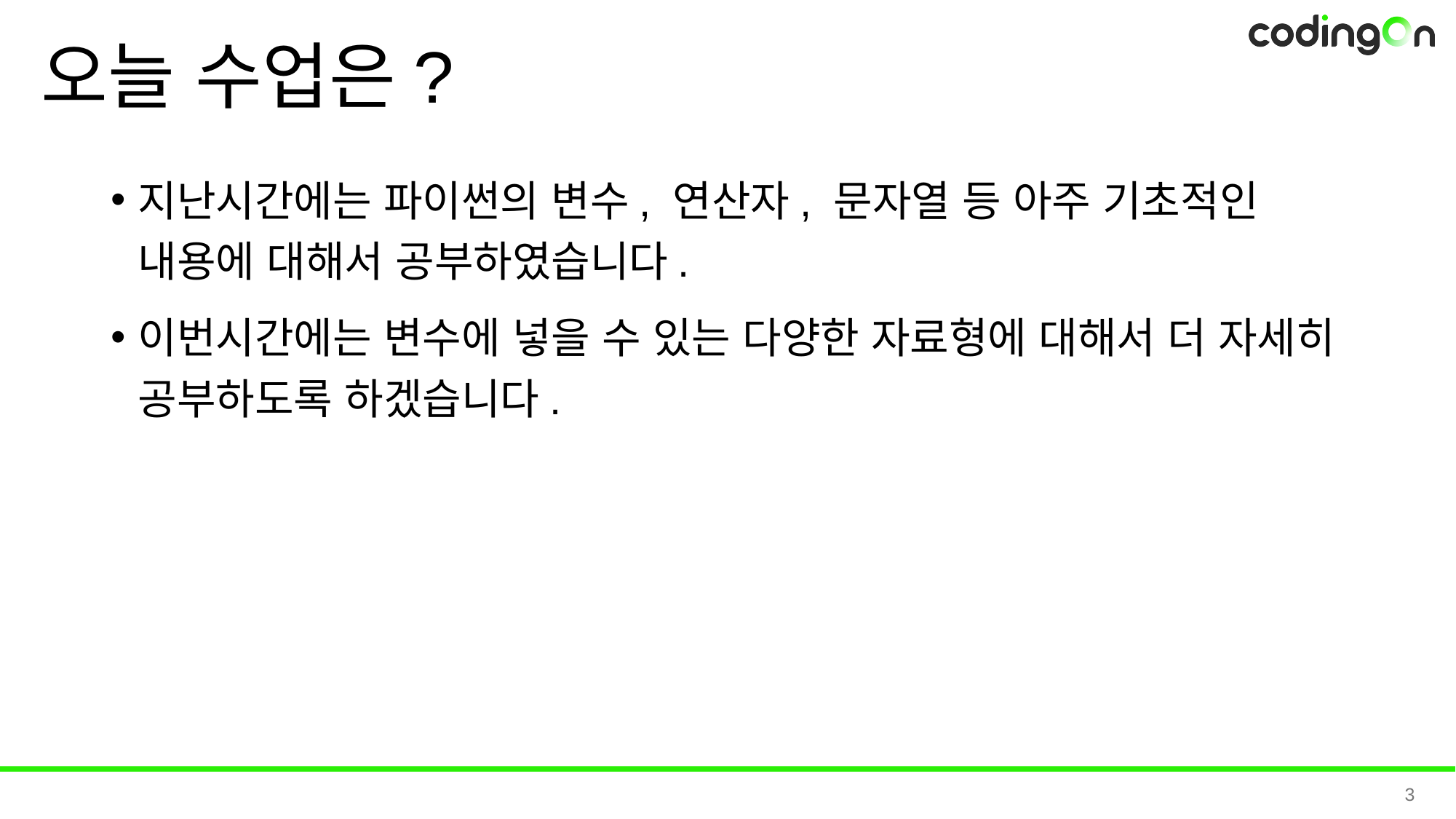

# 오늘 수업은?
지난시간에는 파이썬의 변수, 연산자, 문자열 등 아주 기초적인 내용에 대해서 공부하였습니다.
이번시간에는 변수에 넣을 수 있는 다양한 자료형에 대해서 더 자세히 공부하도록 하겠습니다.
3